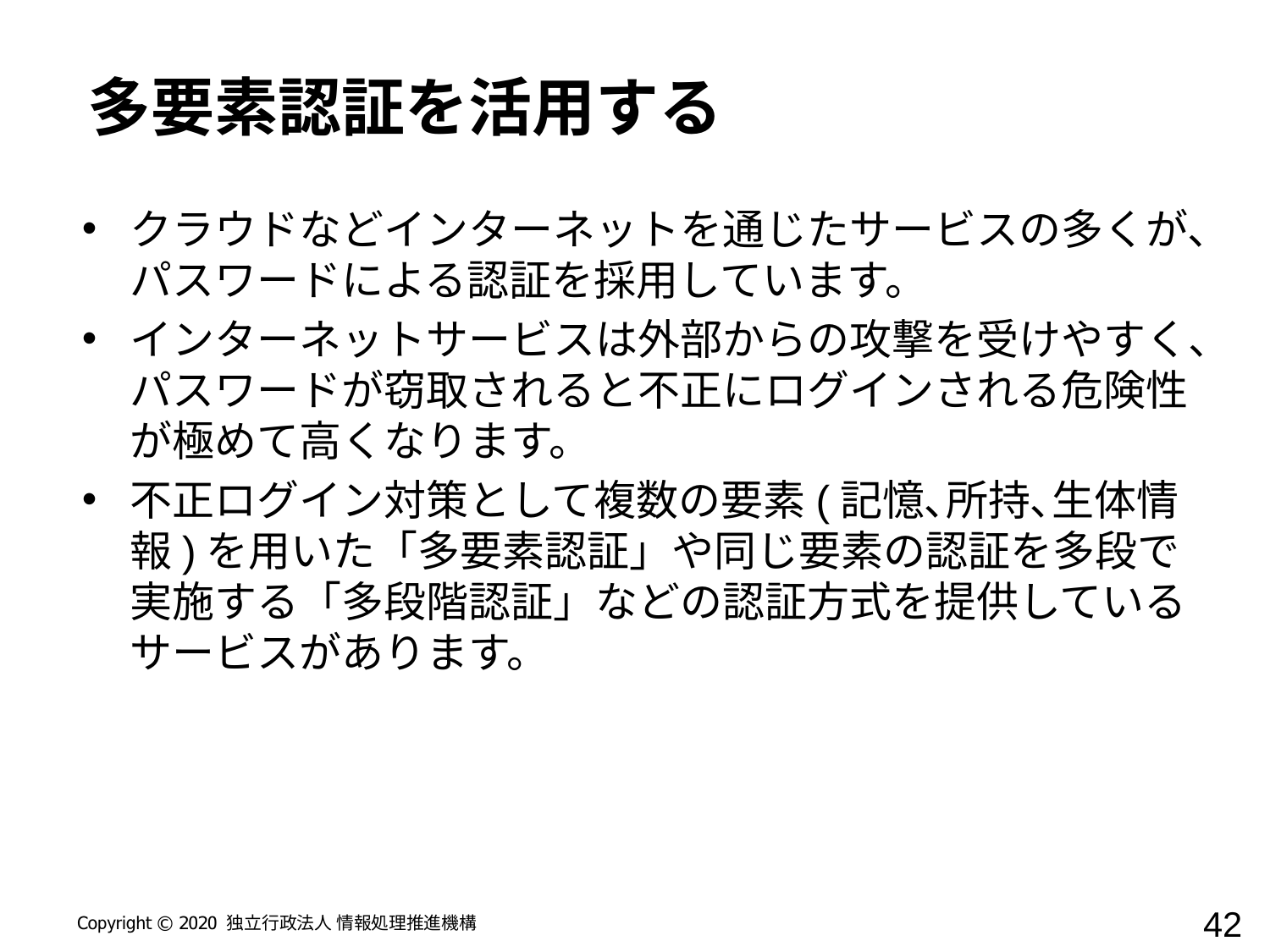

# 多要素認証を活用する
クラウドなどインターネットを通じたサービスの多くが、パスワードによる認証を採用しています。
インターネットサービスは外部からの攻撃を受けやすく、パスワードが窃取されると不正にログインされる危険性が極めて高くなります。
不正ログイン対策として複数の要素(記憶､所持､生体情報)を用いた「多要素認証」や同じ要素の認証を多段で実施する「多段階認証」などの認証方式を提供しているサービスがあります。